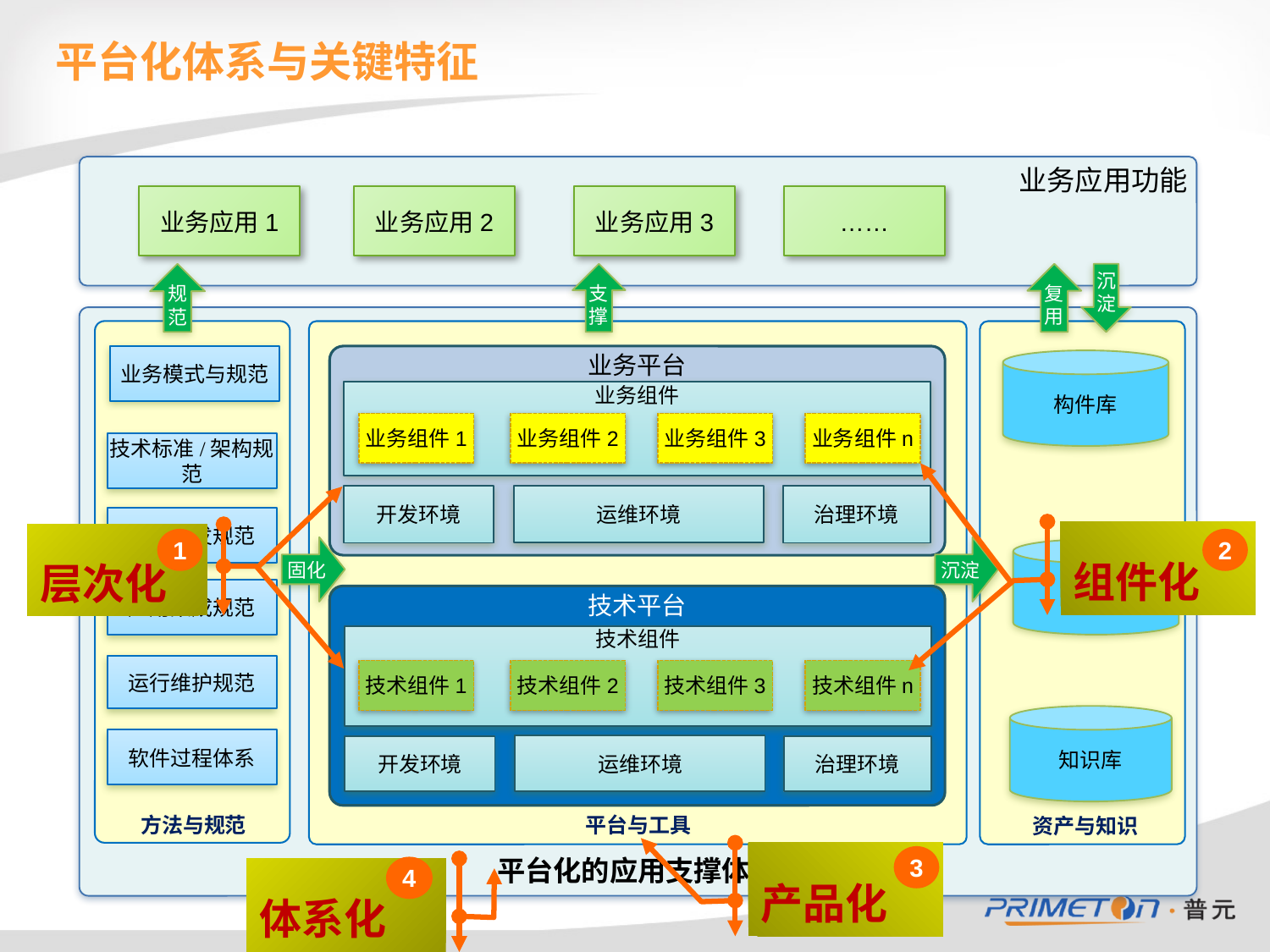

# 平台化体系与关键特征
业务应用功能

业务应用3
……
业务应用1
业务应用2
支撑
复用
沉淀
规
范
平台化的应用支撑体系

业务平台
业务模式与规范
构件库
业务组件
业务组件1
业务组件2
业务组件3
业务组件n
技术标准/架构规范
组件化
2
运维环境
开发环境
治理环境
层次化
1
应用开发规范
固化
沉淀
服务库
应用集成规范
技术平台
技术组件
运行维护规范
技术组件1
技术组件2
技术组件3
技术组件n
知识库
软件过程体系
运维环境
开发环境
治理环境
方法与规范
平台与工具
资产与知识
产品化
3
4
体系化